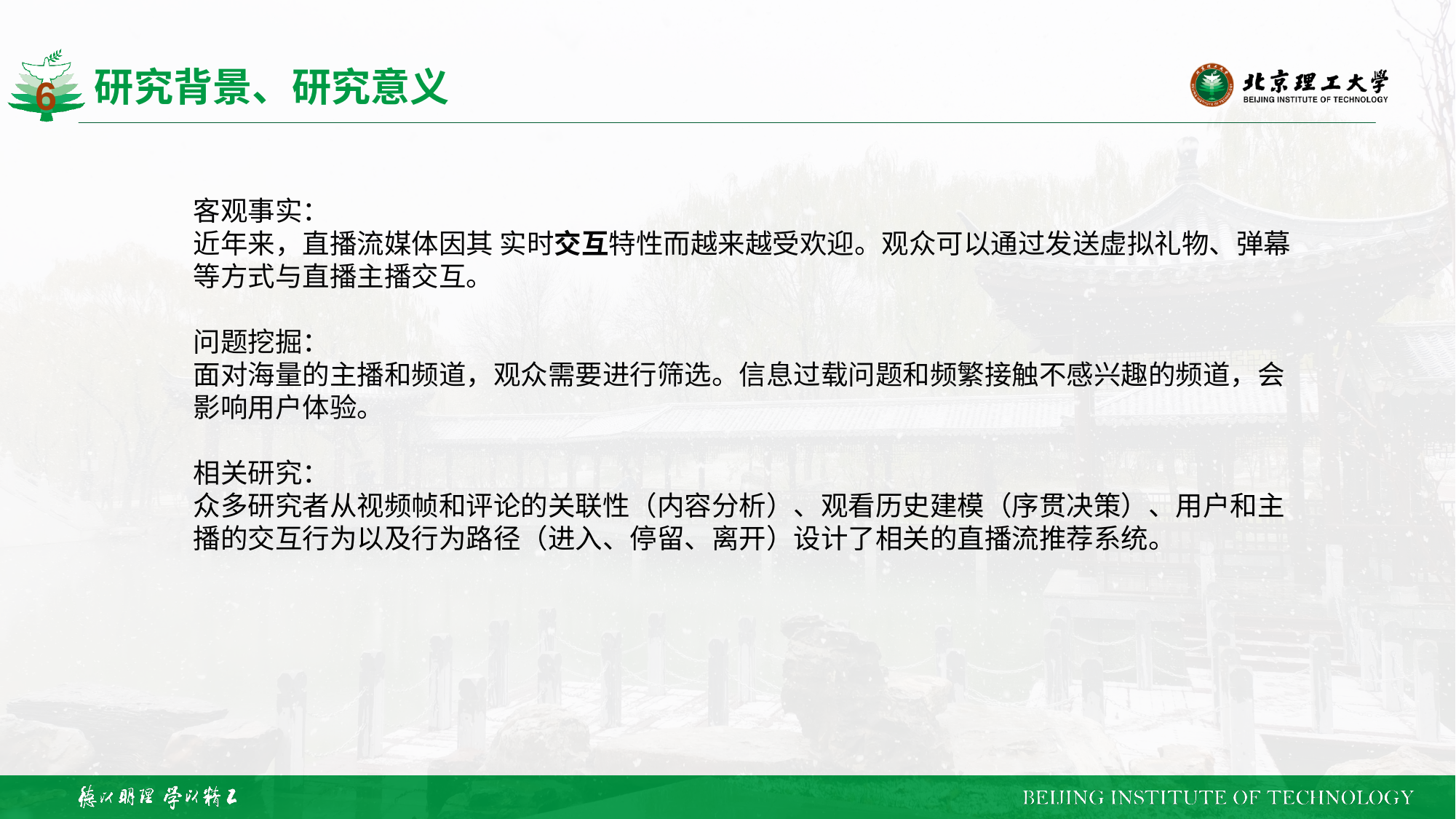

# 研究背景、研究意义
客观事实：
近年来，直播流媒体因其 实时交互特性而越来越受欢迎。观众可以通过发送虚拟礼物、弹幕等方式与直播主播交互。

问题挖掘：
面对海量的主播和频道，观众需要进行筛选。信息过载问题和频繁接触不感兴趣的频道，会影响用户体验。

相关研究：
众多研究者从视频帧和评论的关联性（内容分析）、观看历史建模（序贯决策）、用户和主播的交互行为以及行为路径（进入、停留、离开）设计了相关的直播流推荐系统。